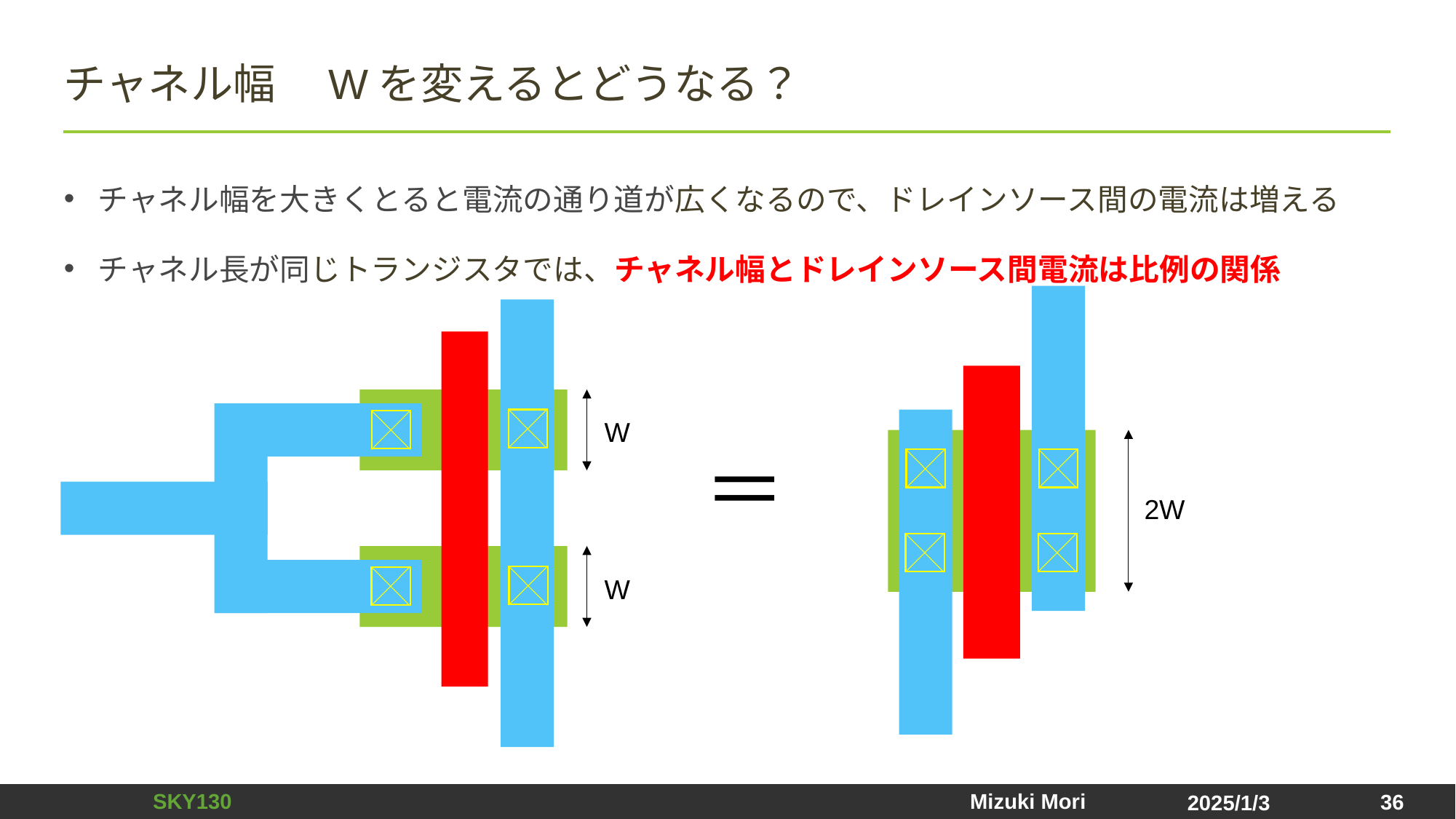

# チャネル幅　Wを変えるとどうなる？
チャネル幅を大きくとると電流の通り道が広くなるので、ドレインソース間の電流は増える
チャネル長が同じトランジスタでは、チャネル幅とドレインソース間電流は比例の関係

W

＝

2W

W
36
2025/1/3